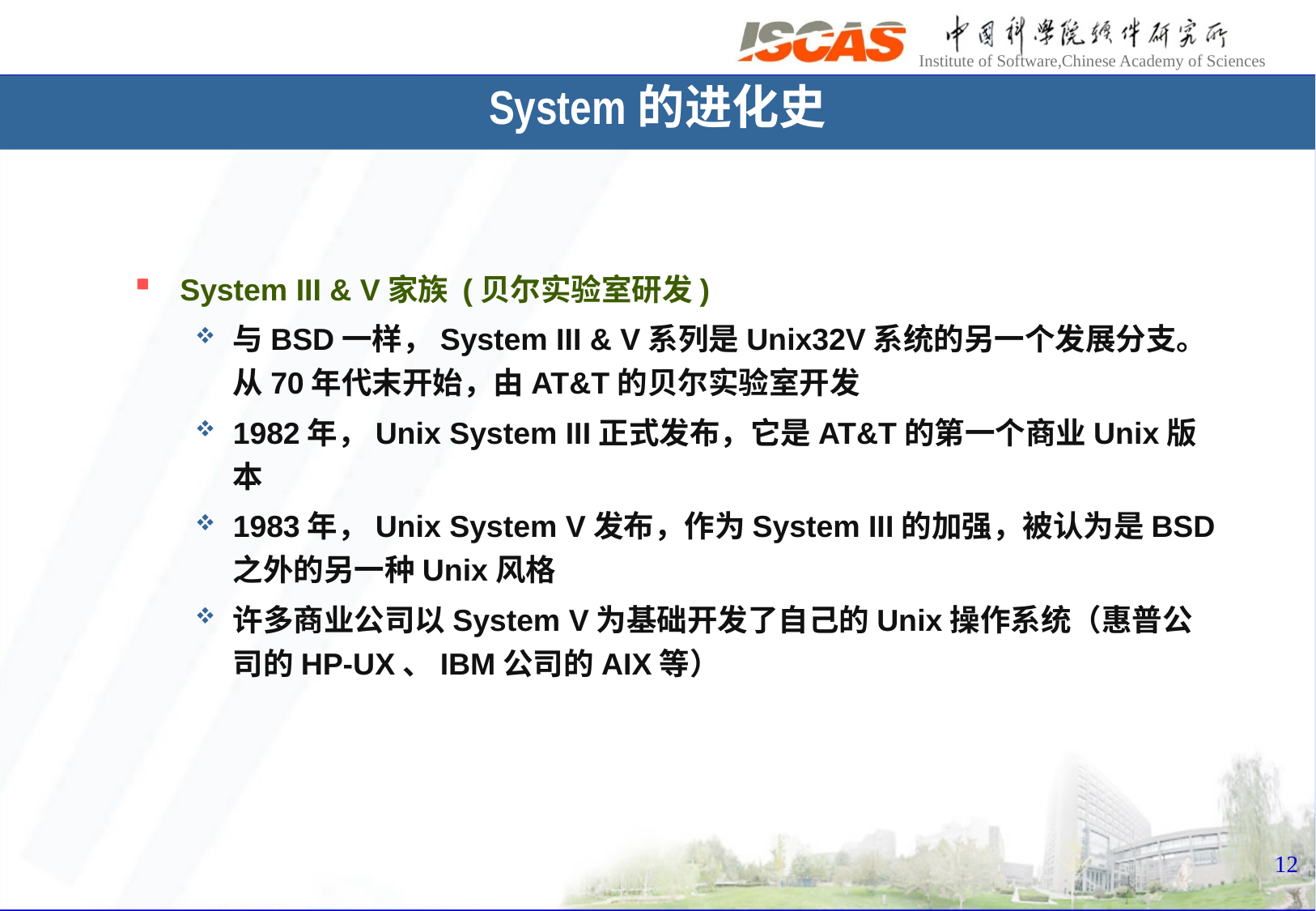

System的进化史
System III & V家族 (贝尔实验室研发)
与BSD一样，System III & V系列是Unix32V系统的另一个发展分支。从70年代末开始，由AT&T的贝尔实验室开发
1982年，Unix System III正式发布，它是AT&T的第一个商业Unix版本
1983年，Unix System V发布，作为System III的加强，被认为是BSD之外的另一种Unix风格
许多商业公司以System V为基础开发了自己的Unix操作系统（惠普公司的HP-UX、IBM公司的AIX等）
12